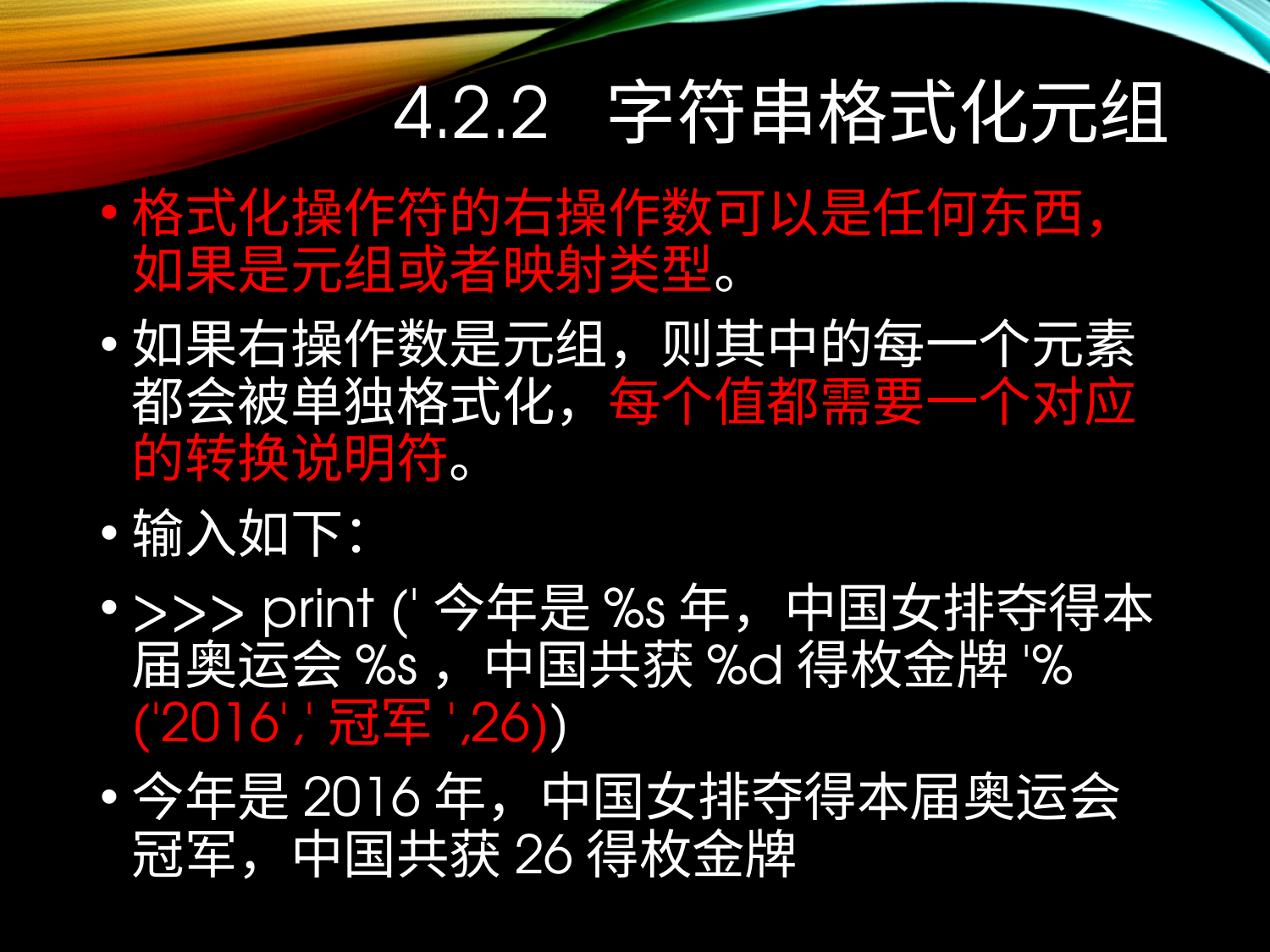

# 4.2.2  字符串格式化元组
格式化操作符的右操作数可以是任何东西，如果是元组或者映射类型。
如果右操作数是元组，则其中的每一个元素都会被单独格式化，每个值都需要一个对应的转换说明符。
输入如下：
>>> print ('今年是%s年，中国女排夺得本届奥运会%s，中国共获%d得枚金牌'%('2016','冠军',26))
今年是2016年，中国女排夺得本届奥运会冠军，中国共获26得枚金牌